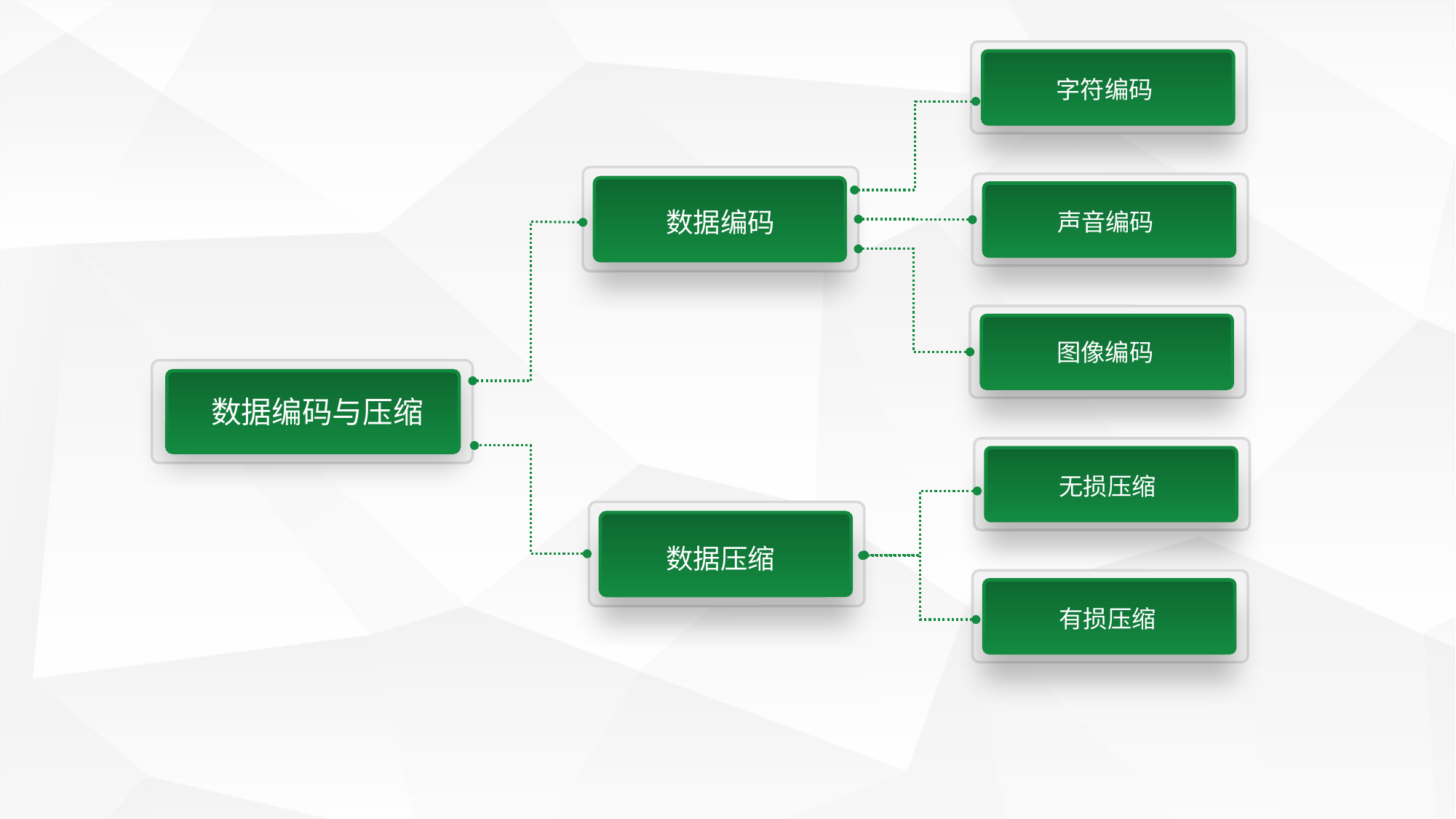

字符编码

数据编码

声音编码

图像编码

数据编码与压缩

无损压缩

数据压缩

有损压缩